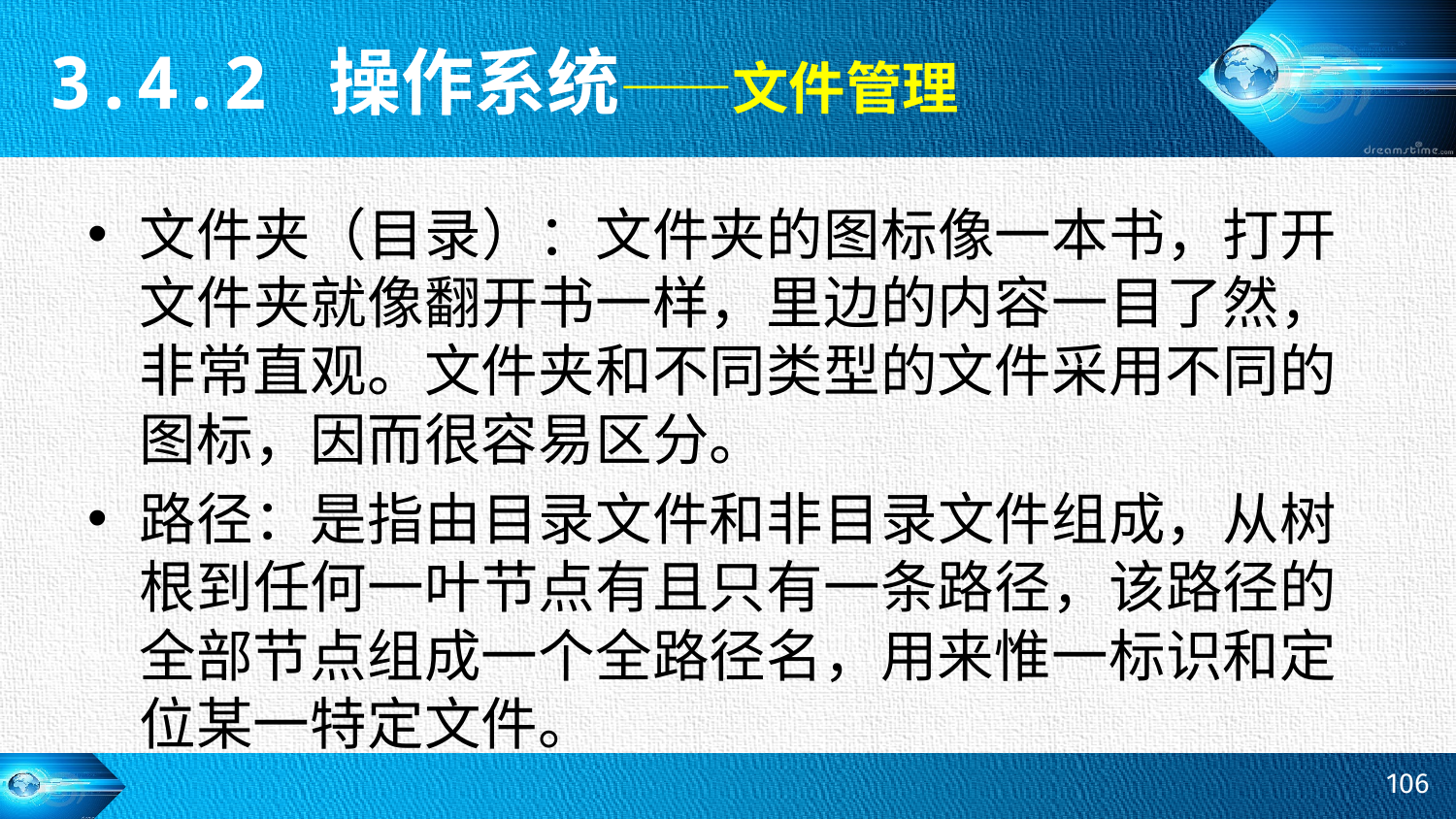

3.4.2 操作系统——文件管理
文件夹（目录）：文件夹的图标像一本书，打开文件夹就像翻开书一样，里边的内容一目了然，非常直观。文件夹和不同类型的文件采用不同的图标，因而很容易区分。
路径：是指由目录文件和非目录文件组成，从树根到任何一叶节点有且只有一条路径，该路径的全部节点组成一个全路径名，用来惟一标识和定位某一特定文件。
106